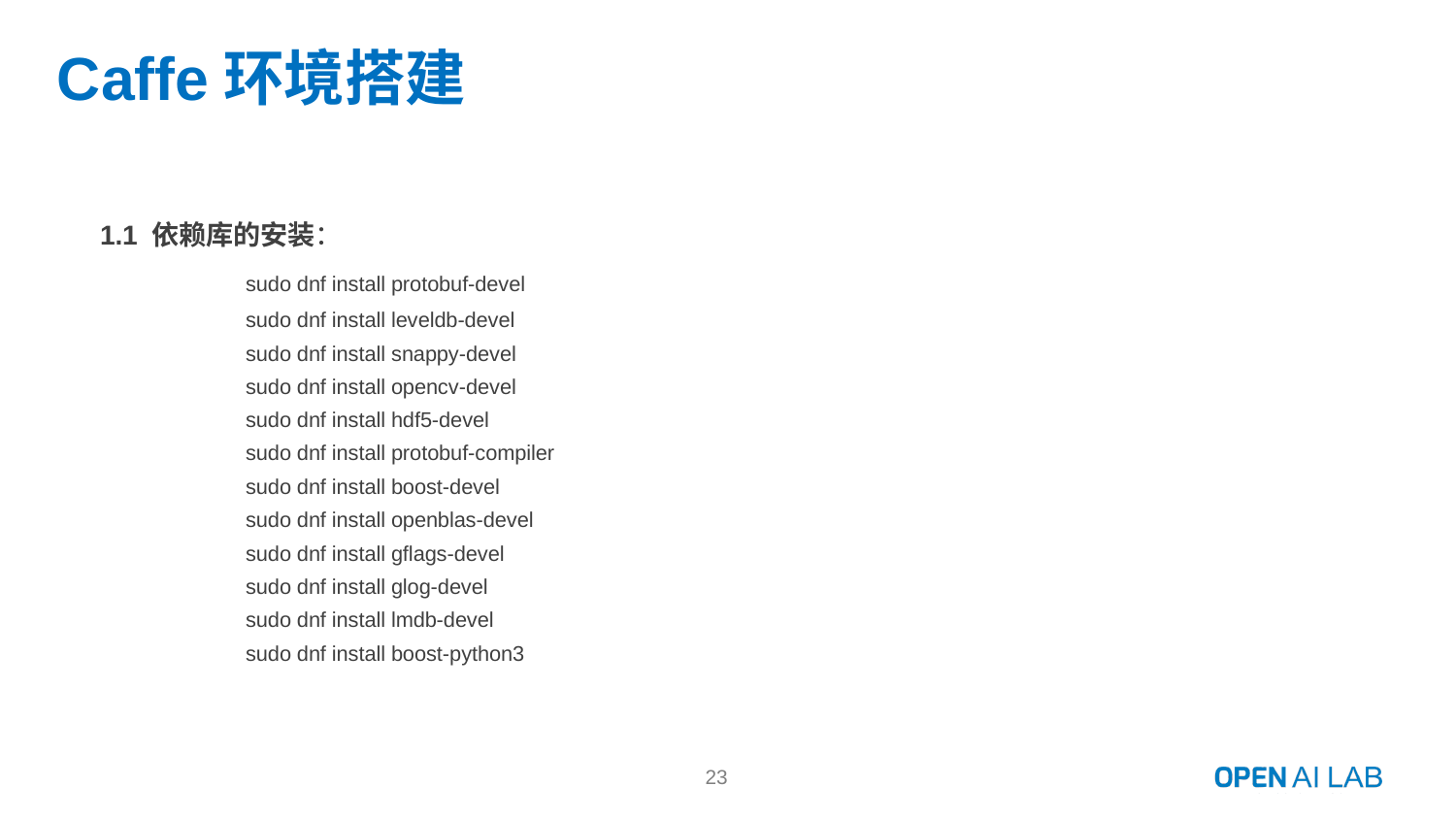

# Caffe环境搭建
1.1 依赖库的安装：
	sudo dnf install protobuf-devel
	sudo dnf install leveldb-devel
	sudo dnf install snappy-devel
	sudo dnf install opencv-devel
	sudo dnf install hdf5-devel
	sudo dnf install protobuf-compiler
	sudo dnf install boost-devel
	sudo dnf install openblas-devel
	sudo dnf install gflags-devel
	sudo dnf install glog-devel
	sudo dnf install lmdb-devel
	sudo dnf install boost-python3